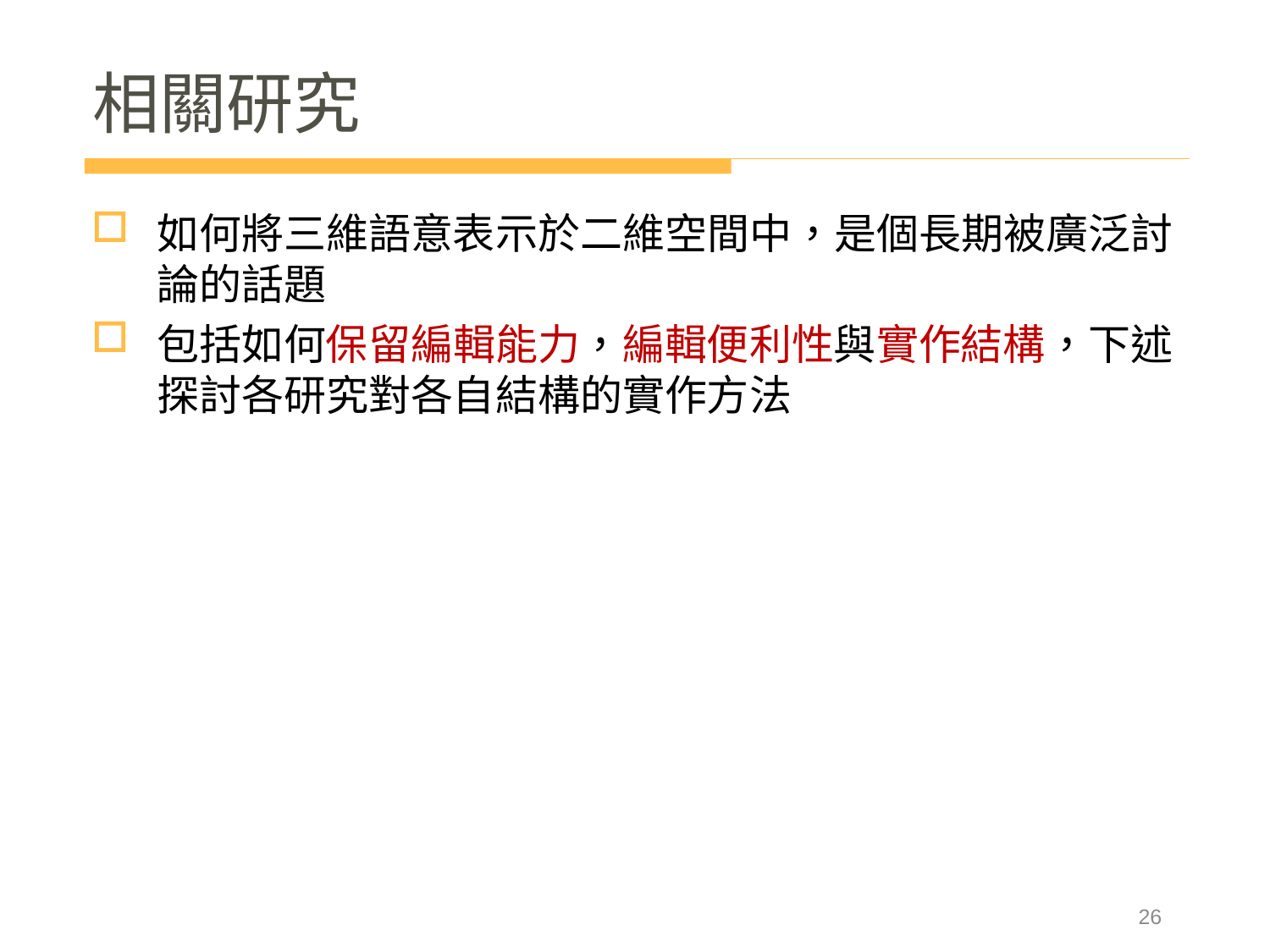

# 相關研究
如何將三維語意表示於二維空間中，是個長期被廣泛討論的話題
包括如何保留編輯能力，編輯便利性與實作結構，下述探討各研究對各自結構的實作方法
26